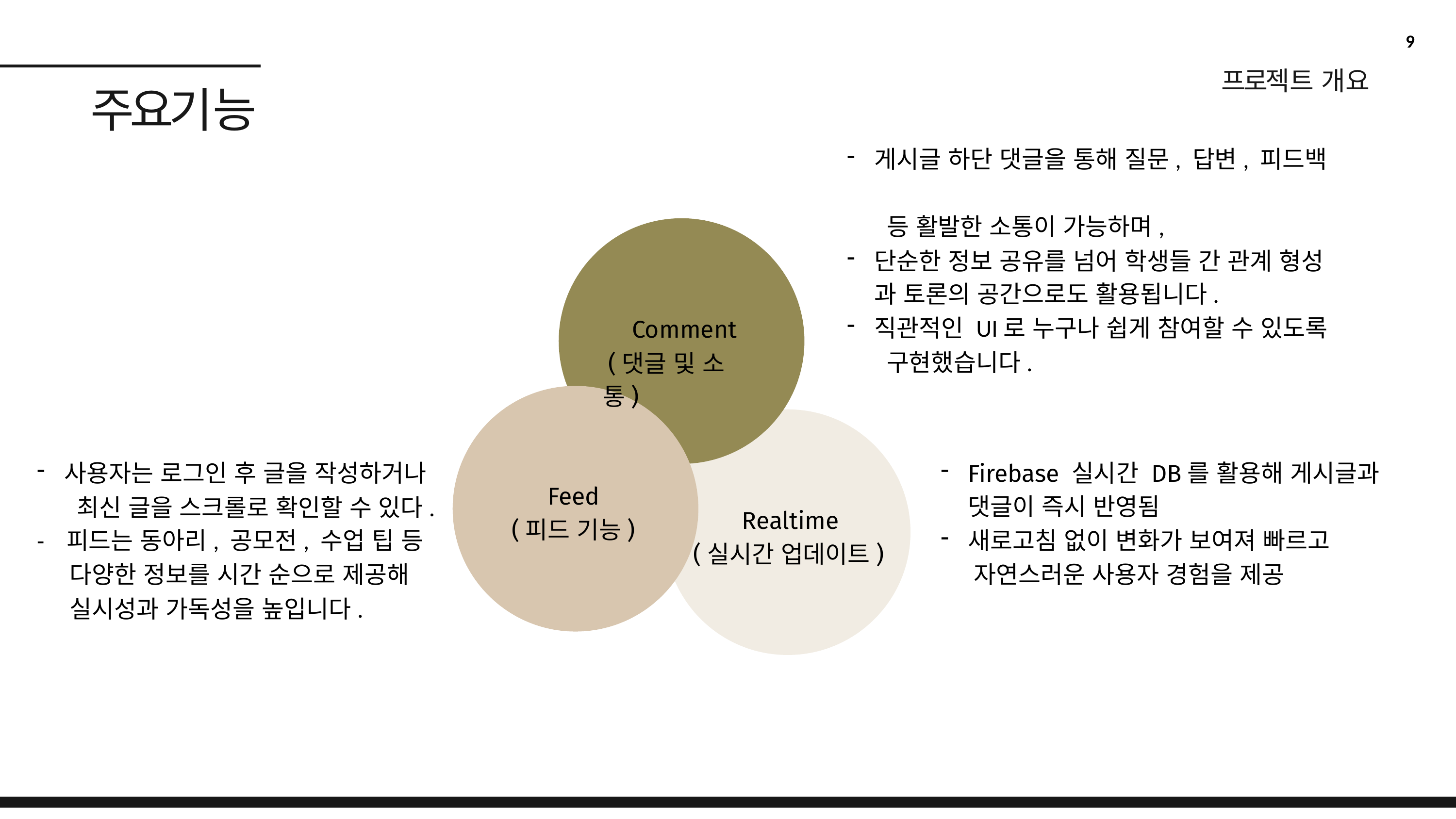

9
프로젝트 개요

# 주요기능
게시글 하단 댓글을 통해 질문, 답변, 피드백
     등 활발한 소통이 가능하며,
단순한 정보 공유를 넘어 학생들 간 관계 형성 과 토론의 공간으로도 활용됩니다.
직관적인 UI로 누구나 쉽게 참여할 수 있도록
     구현했습니다.

Comment
(댓글 및 소통)
사용자는 로그인 후 글을 작성하거나
     최신 글을 스크롤로 확인할 수 있다.
-   피드는 동아리, 공모전, 수업 팁 등
    다양한 정보를 시간 순으로 제공해
    실시성과 가독성을 높입니다.
Firebase 실시간 DB를 활용해 게시글과 댓글이 즉시 반영됨
새로고침 없이 변화가 보여져 빠르고
    자연스러운 사용자 경험을 제공
Feed
(피드 기능)
Realtime
(실시간 업데이트)